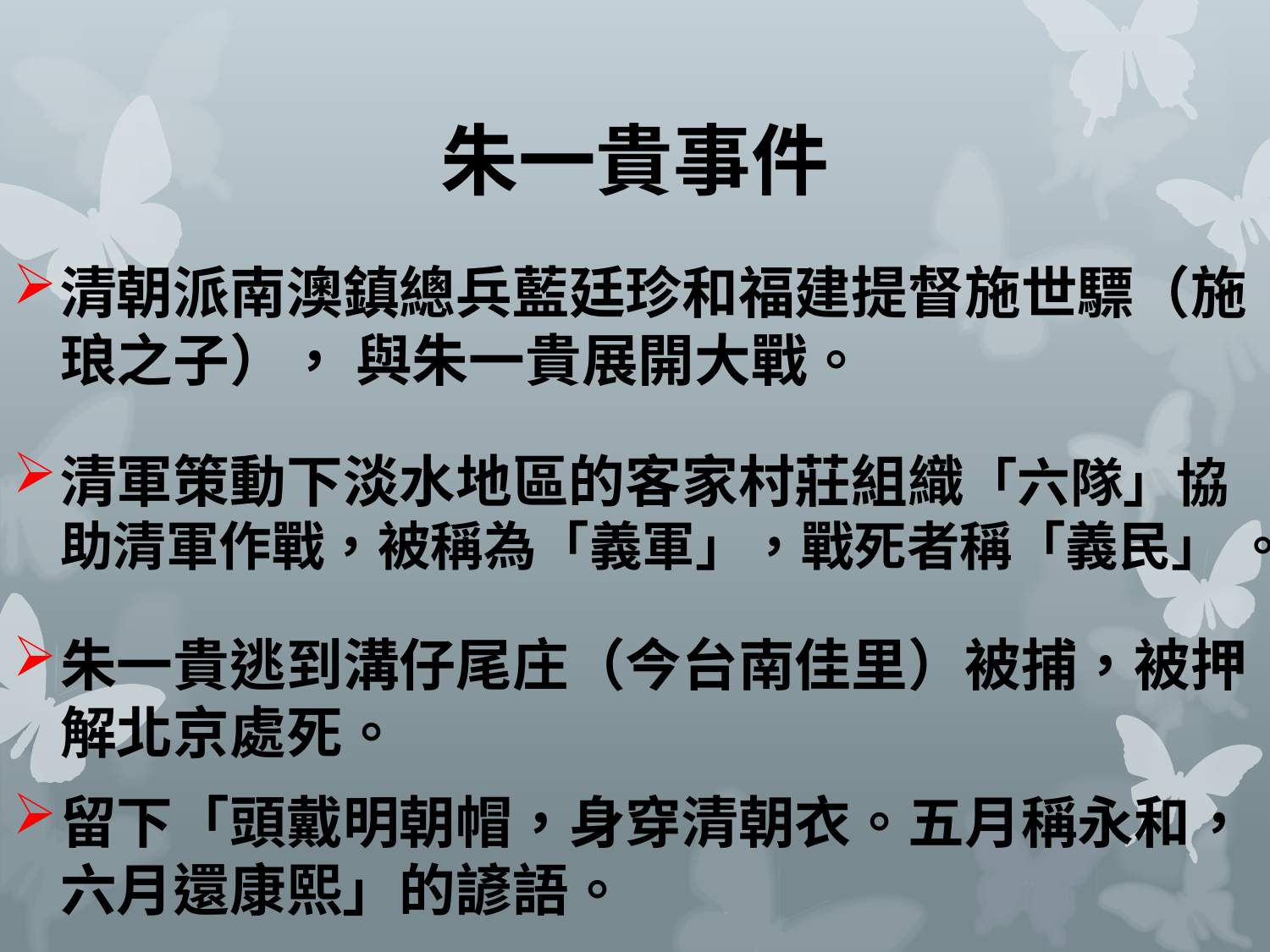

# 朱一貴事件
清朝派南澳鎮總兵藍廷珍和福建提督施世驃（施琅之子）， 與朱一貴展開大戰。
清軍策動下淡水地區的客家村莊組織「六隊」協助清軍作戰，被稱為「義軍」，戰死者稱「義民」 。
朱一貴逃到溝仔尾庄（今台南佳里）被捕，被押解北京處死。
留下「頭戴明朝帽，身穿清朝衣。五月稱永和，六月還康熙」的諺語。